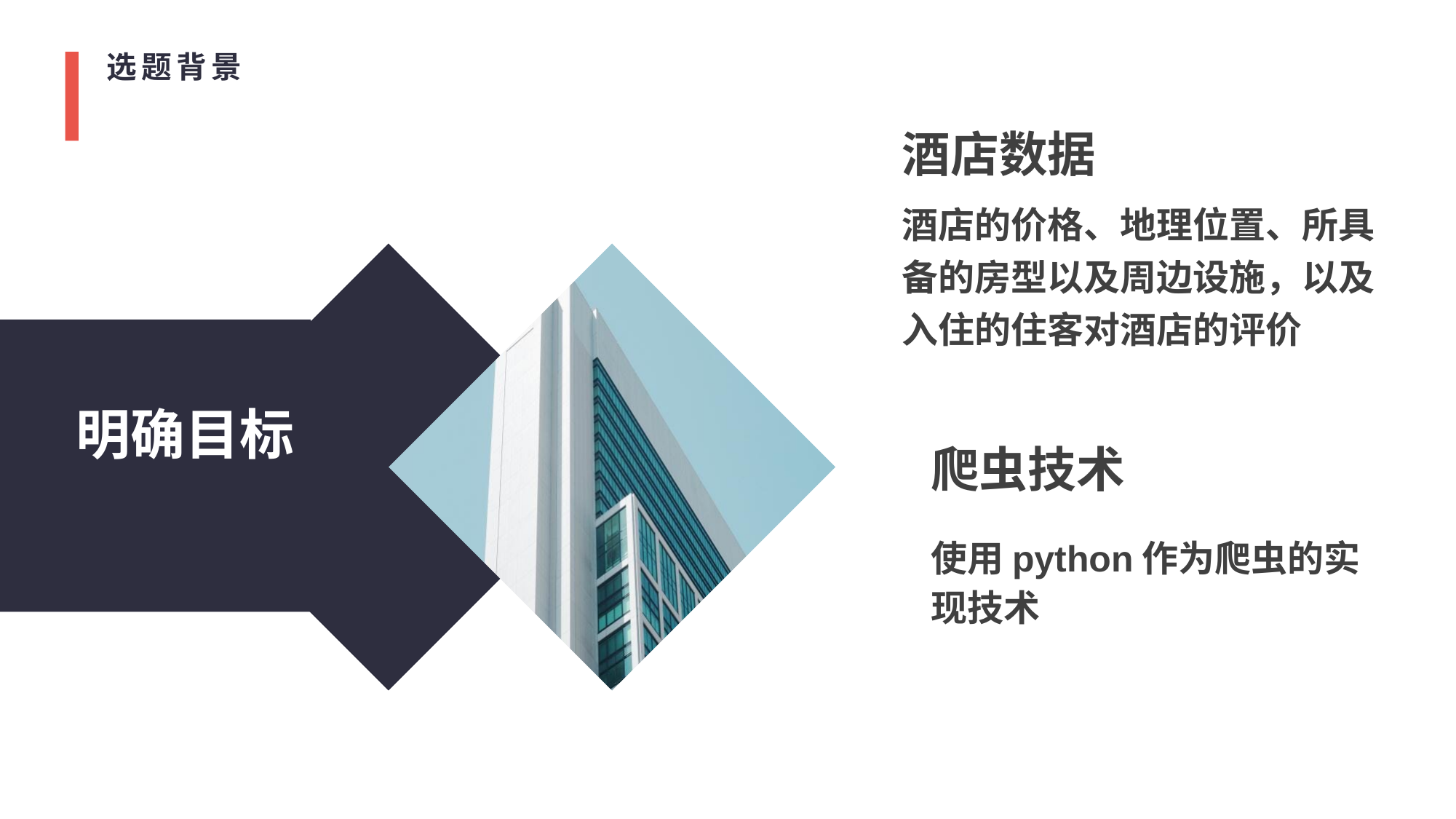

选题背景

酒店数据
酒店的价格、地理位置、所具备的房型以及周边设施，以及入住的住客对酒店的评价

明确目标
爬虫技术
使用python作为爬虫的实现技术